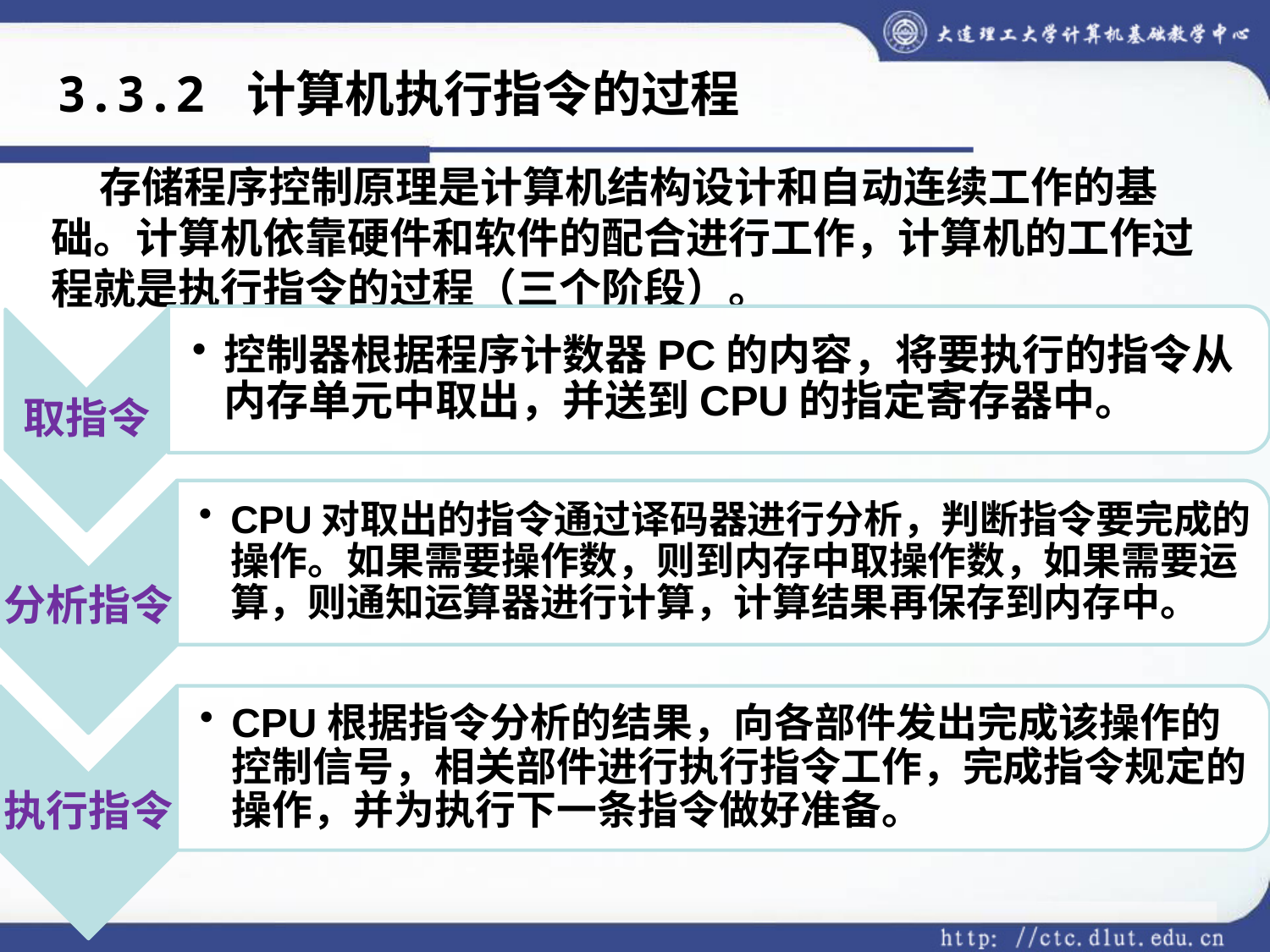

3.3.2 计算机执行指令的过程
    存储程序控制原理是计算机结构设计和自动连续工作的基础。计算机依靠硬件和软件的配合进行工作，计算机的工作过程就是执行指令的过程（三个阶段）。
取指令
控制器根据程序计数器PC的内容，将要执行的指令从内存单元中取出，并送到CPU的指定寄存器中。
分析指令
CPU对取出的指令通过译码器进行分析，判断指令要完成的操作。如果需要操作数，则到内存中取操作数，如果需要运算，则通知运算器进行计算，计算结果再保存到内存中。
执行指令
CPU根据指令分析的结果，向各部件发出完成该操作的控制信号，相关部件进行执行指令工作，完成指令规定的操作，并为执行下一条指令做好准备。